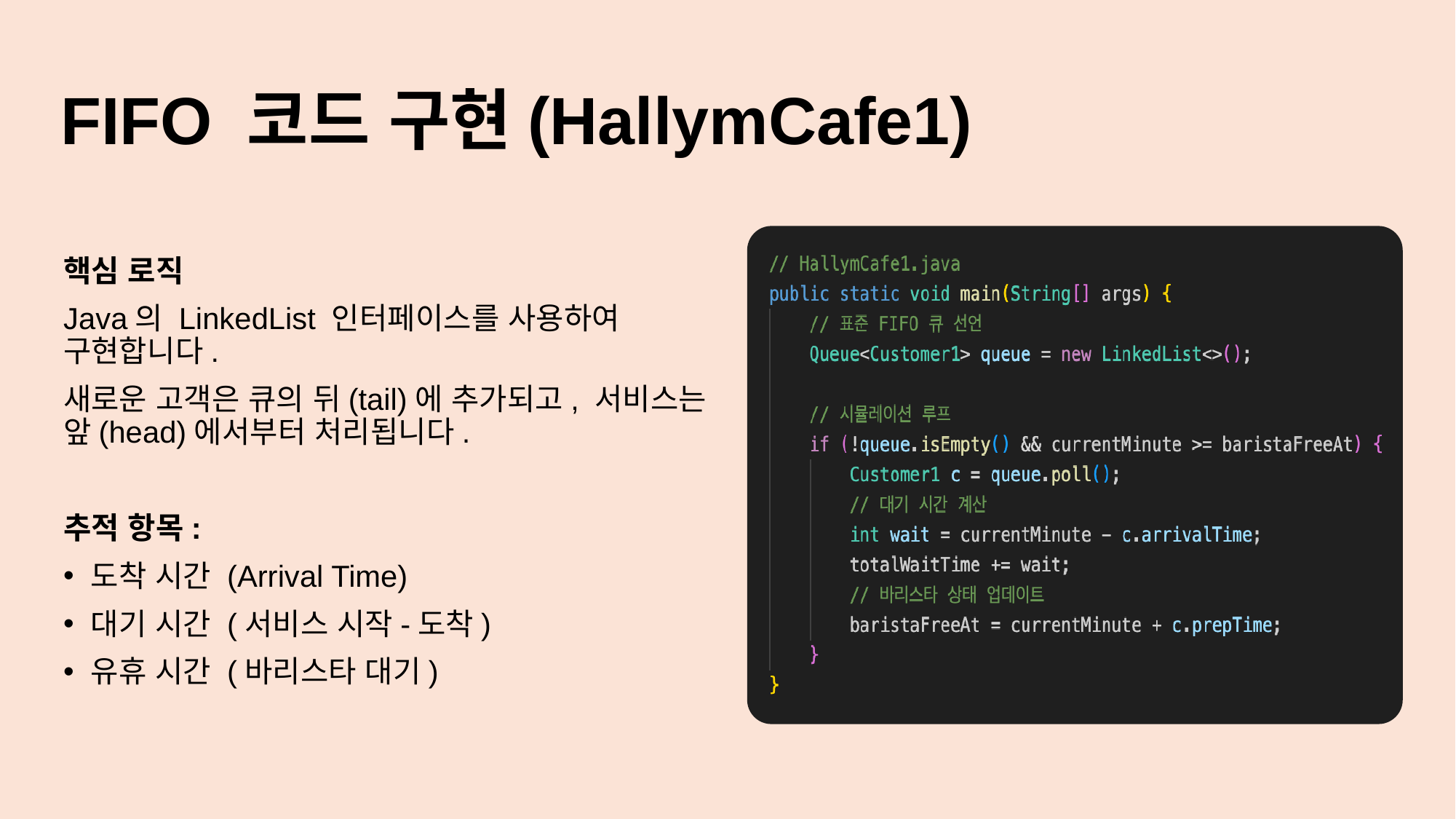

# FIFO 코드 구현(HallymCafe1)

핵심 로직
Java의 LinkedList 인터페이스를 사용하여 구현합니다.
새로운 고객은 큐의 뒤(tail)에 추가되고, 서비스는 앞(head)에서부터 처리됩니다.

추적 항목:
도착 시간 (Arrival Time)
대기 시간 (서비스 시작-도착)
유휴 시간 (바리스타 대기)